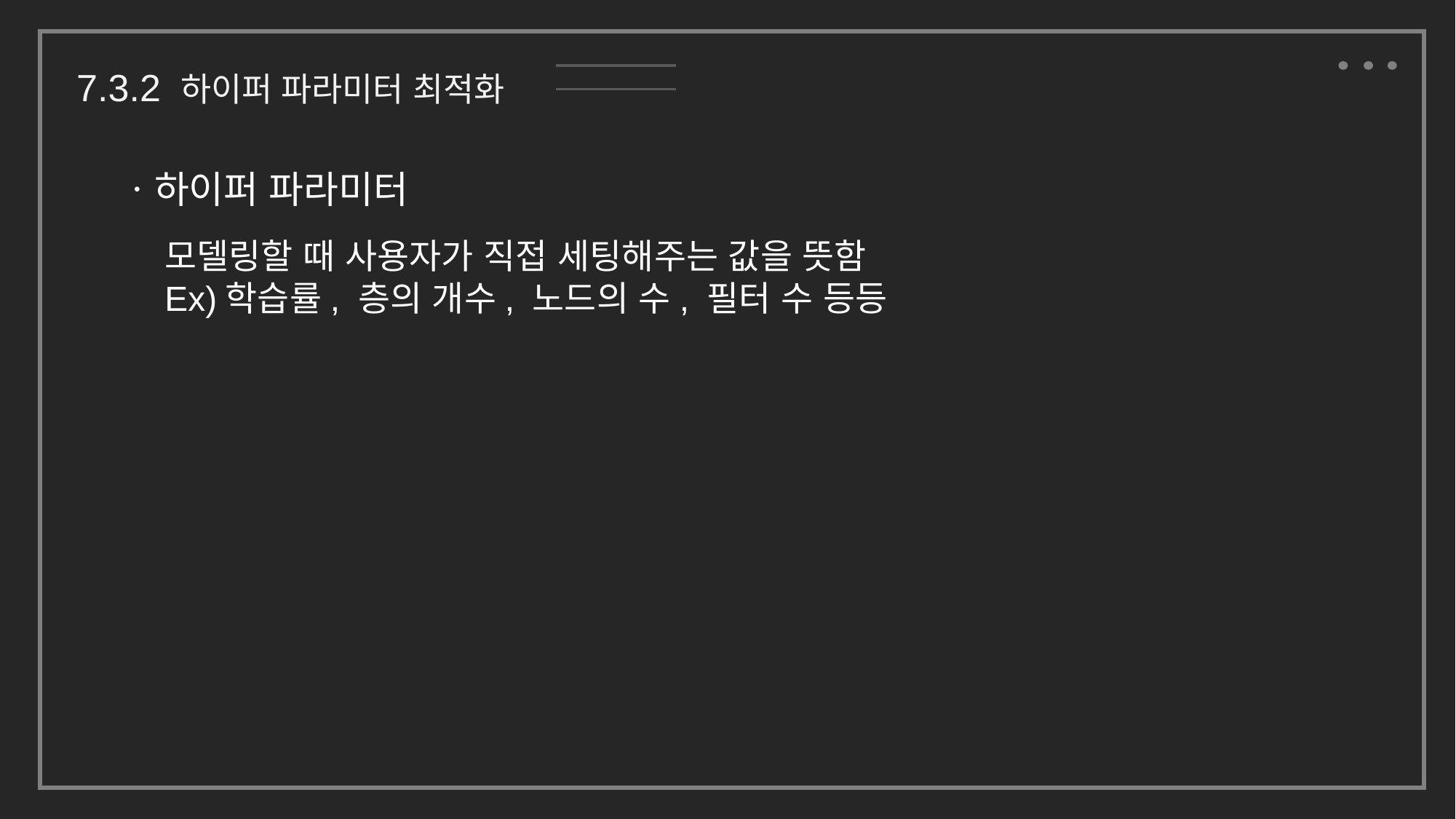

7.3.2 하이퍼 파라미터 최적화

ㆍ하이퍼 파라미터
모델링할 때 사용자가 직접 세팅해주는 값을 뜻함
Ex)학습률, 층의 개수, 노드의 수, 필터 수 등등